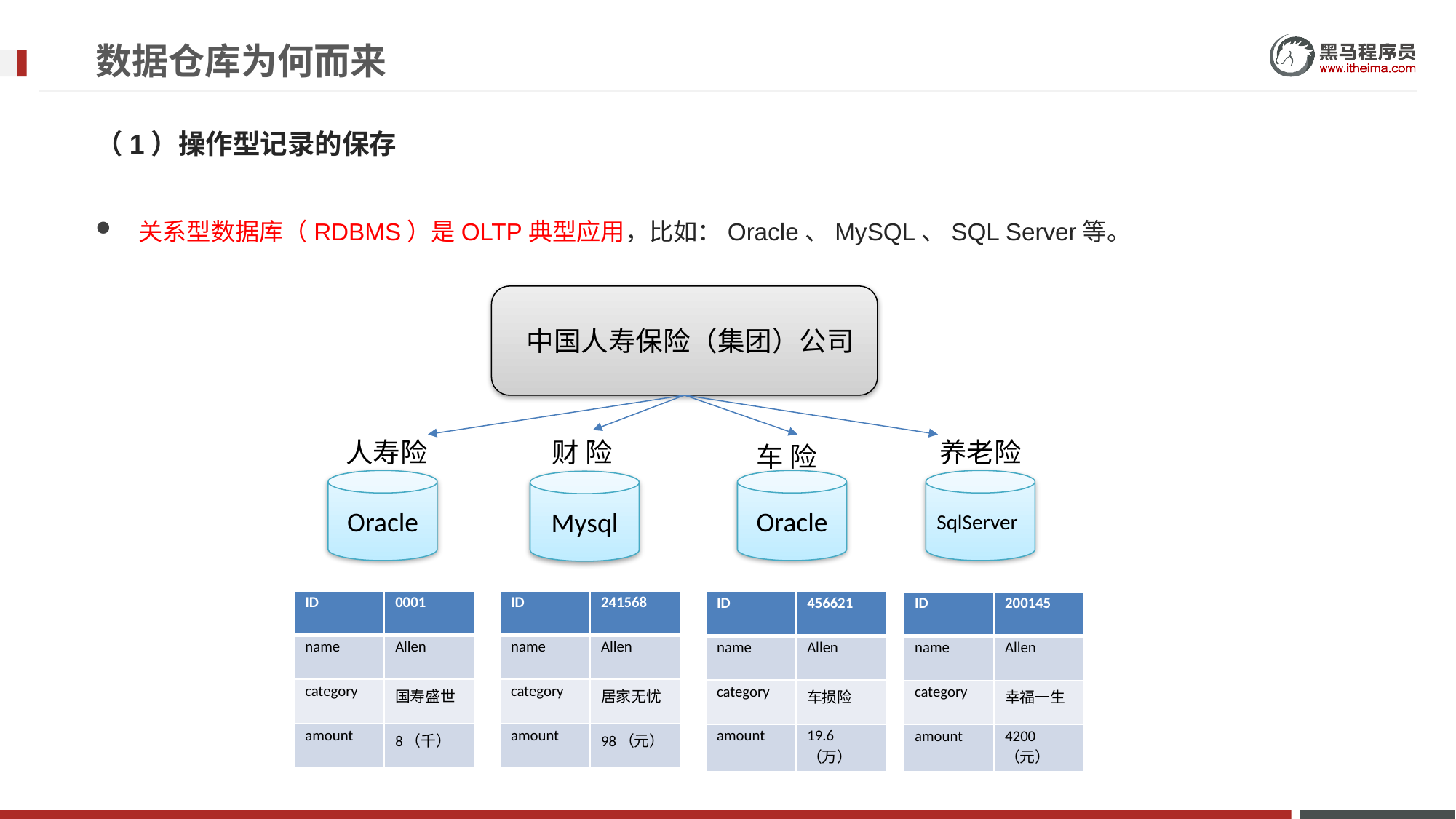

# 数据仓库为何而来
（1）操作型记录的保存
关系型数据库（RDBMS）是OLTP典型应用，比如：Oracle、MySQL、SQL Server等。

  中国人寿保险（集团）公司
人寿险
财 险
养老险
车 险
Oracle
Oracle
SqlServer
Mysql
| ID | 0001 |
| --- | --- |
| name | Allen |
| category | 国寿盛世 |
| amount | 8（千） |
| ID | 241568 |
| --- | --- |
| name | Allen |
| category | 居家无忧 |
| amount | 98（元） |
| ID | 456621 |
| --- | --- |
| name | Allen |
| category | 车损险 |
| amount | 19.6（万） |
| ID | 200145 |
| --- | --- |
| name | Allen |
| category | 幸福一生 |
| amount | 4200（元） |